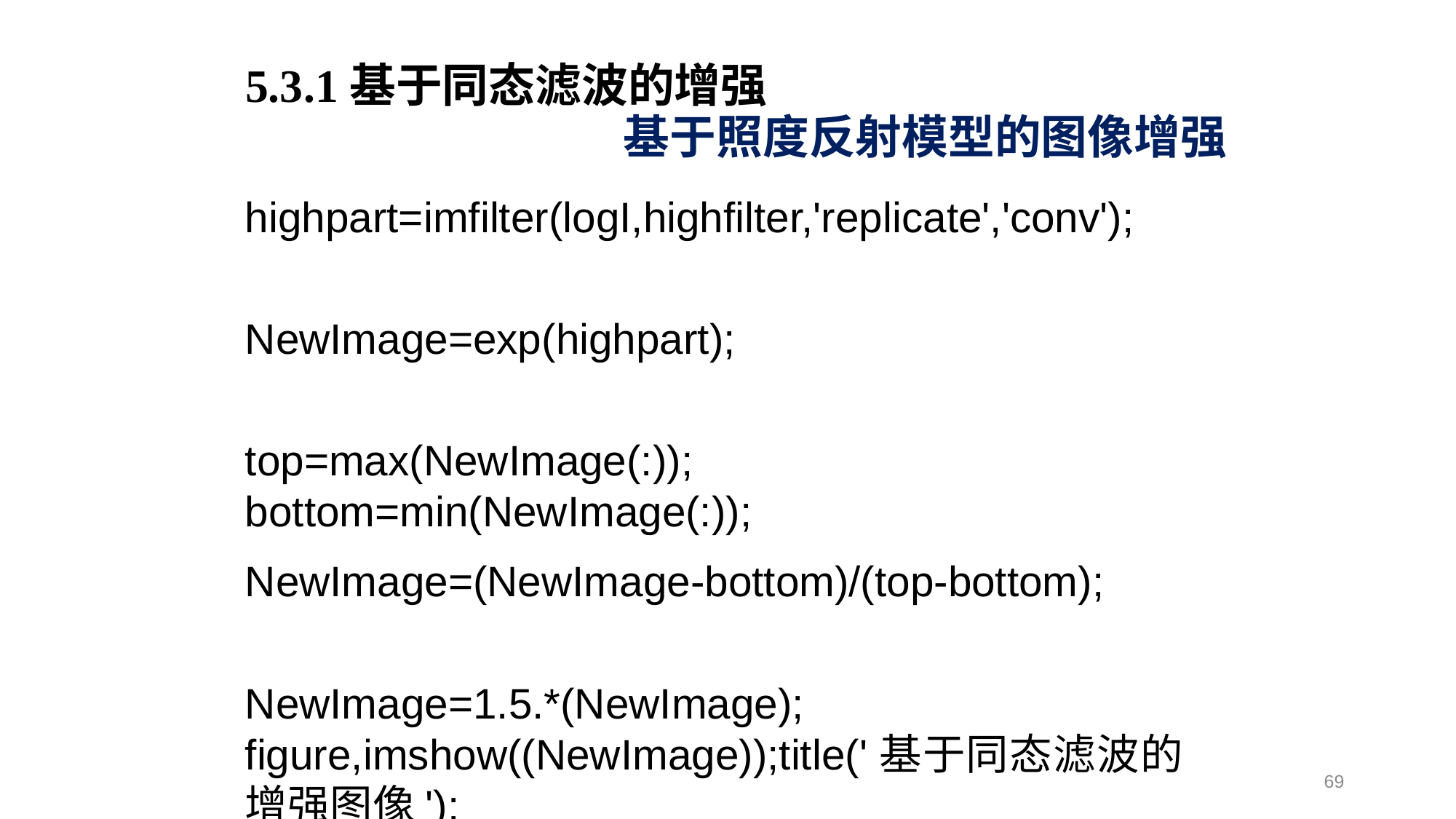

5.3.1基于同态滤波的增强
基于照度反射模型的图像增强
highpart=imfilter(logI,highfilter,'replicate','conv');
NewImage=exp(highpart);
top=max(NewImage(:)); bottom=min(NewImage(:));
NewImage=(NewImage-bottom)/(top-bottom);
NewImage=1.5.*(NewImage); figure,imshow((NewImage));title('基于同态滤波的增强图像');
69